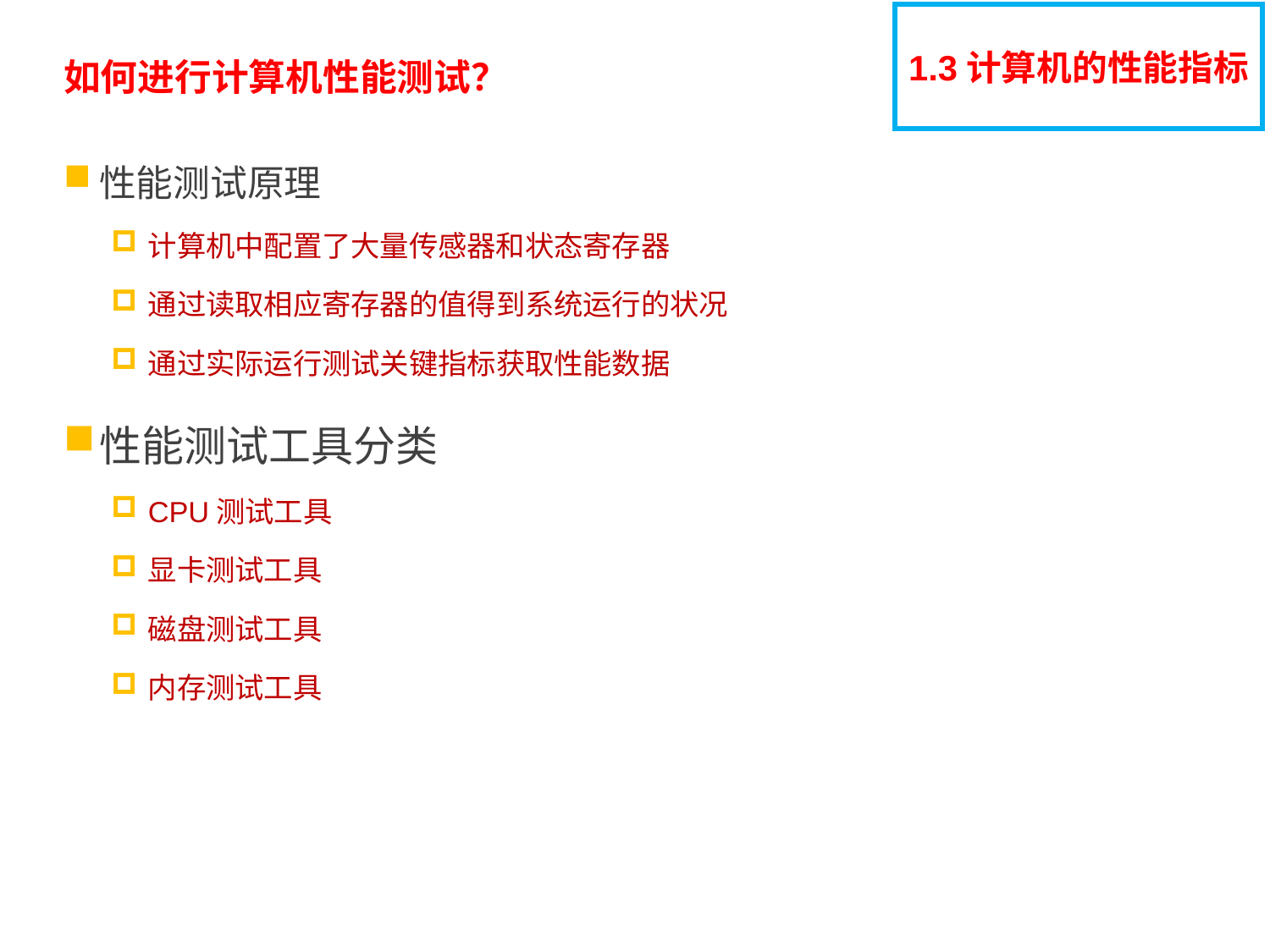

1.3计算机的性能指标
# 如何进行计算机性能测试？
性能测试原理
计算机中配置了大量传感器和状态寄存器
通过读取相应寄存器的值得到系统运行的状况
通过实际运行测试关键指标获取性能数据
性能测试工具分类
CPU测试工具
显卡测试工具
磁盘测试工具
内存测试工具